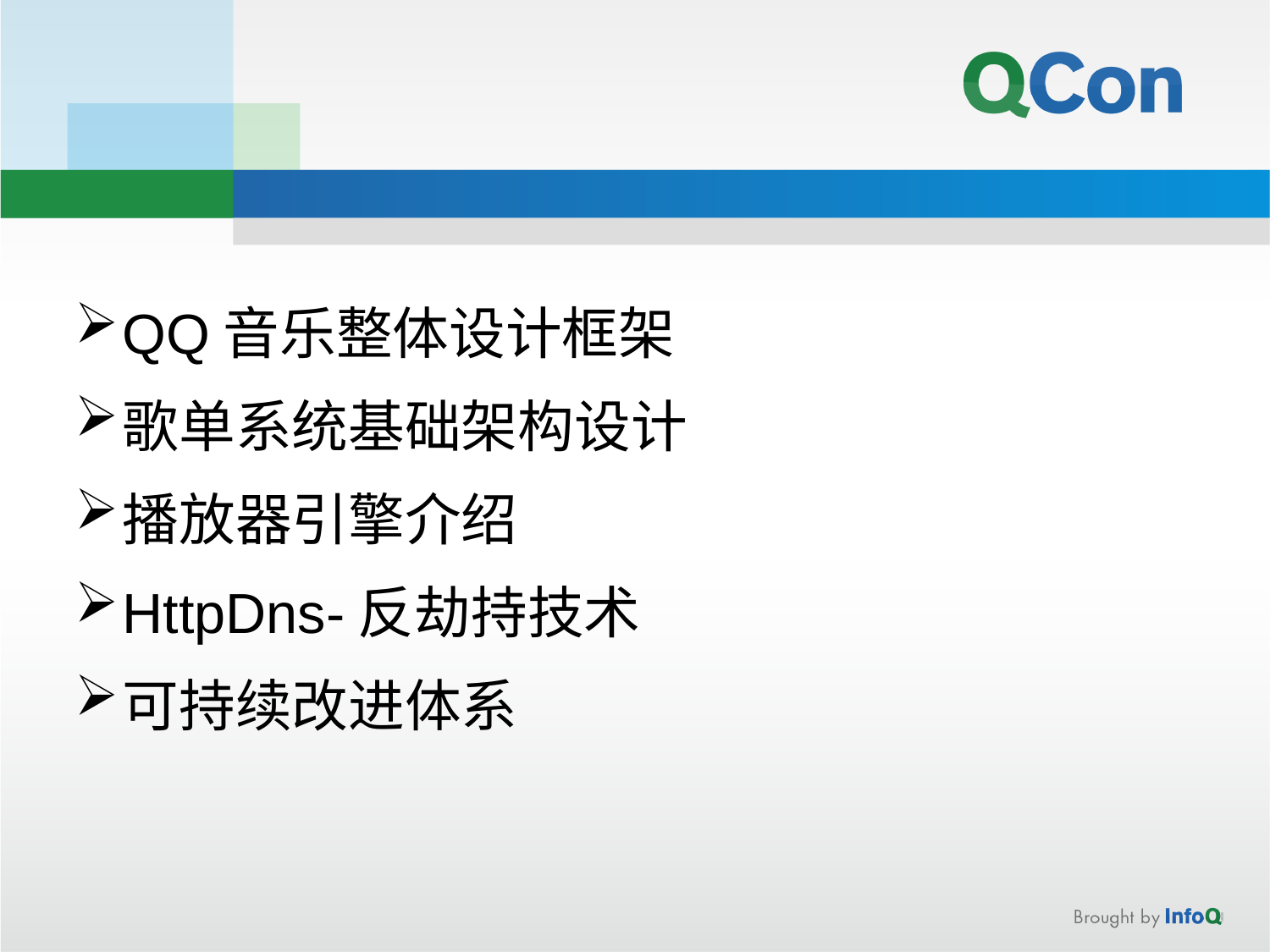

QQ音乐整体设计框架
歌单系统基础架构设计
播放器引擎介绍
HttpDns-反劫持技术
可持续改进体系